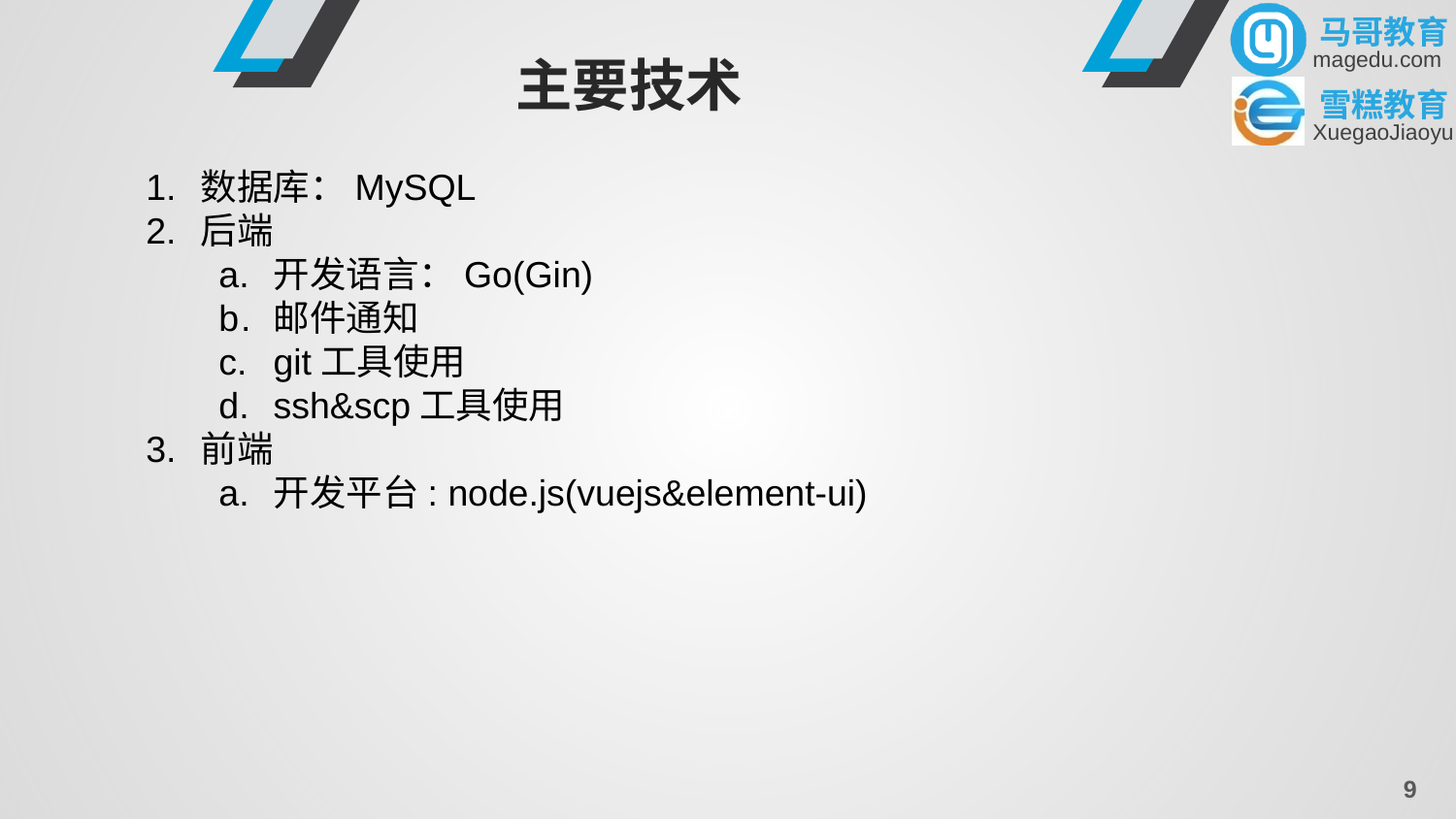

主要技术
数据库：MySQL
后端
开发语言：Go(Gin)
邮件通知
git工具使用
ssh&scp工具使用
前端
开发平台: node.js(vuejs&element-ui)